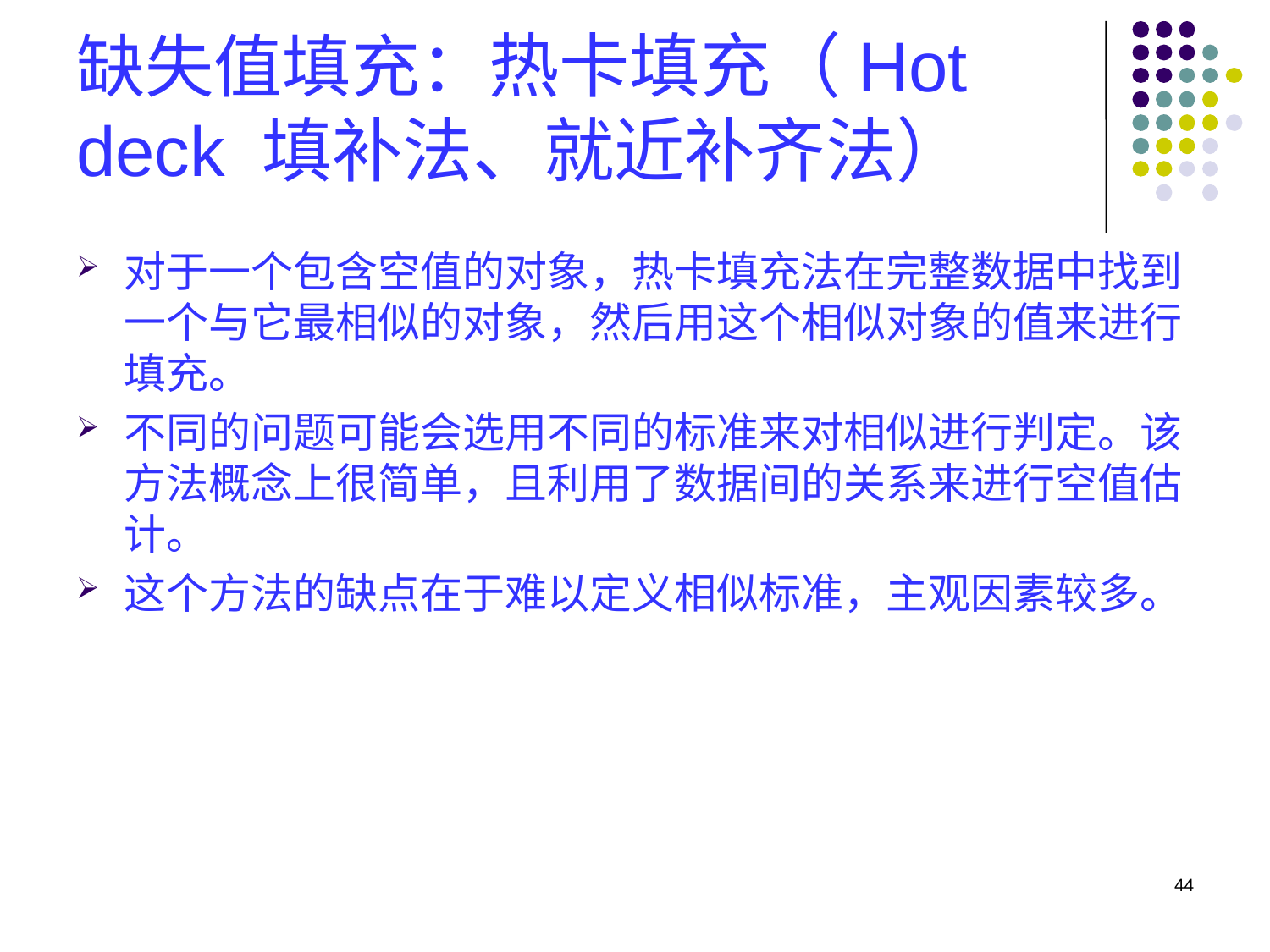

# 缺失值填充：热卡填充（Hot deck 填补法、就近补齐法）
对于一个包含空值的对象，热卡填充法在完整数据中找到一个与它最相似的对象，然后用这个相似对象的值来进行填充。
不同的问题可能会选用不同的标准来对相似进行判定。该方法概念上很简单，且利用了数据间的关系来进行空值估计。
这个方法的缺点在于难以定义相似标准，主观因素较多。
44